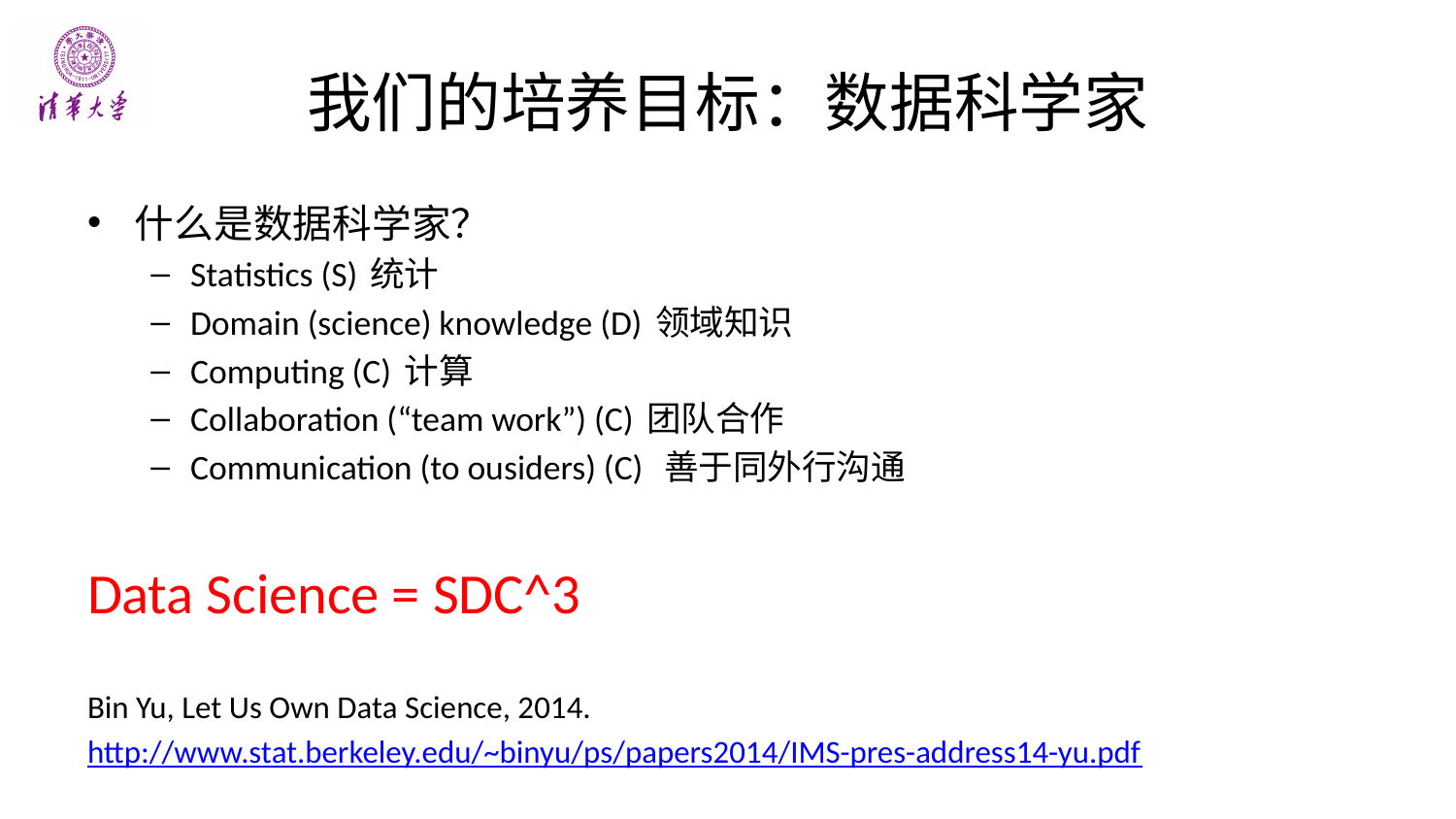

# 我们的培养目标：数据科学家
什么是数据科学家？
Statistics (S) 统计
Domain (science) knowledge (D) 领域知识
Computing (C) 计算
Collaboration (“team work”) (C) 团队合作
Communication (to ousiders) (C)  善于同外行沟通

Data Science = SDC^3

Bin Yu, Let Us Own Data Science, 2014.
http://www.stat.berkeley.edu/~binyu/ps/papers2014/IMS-pres-address14-yu.pdf